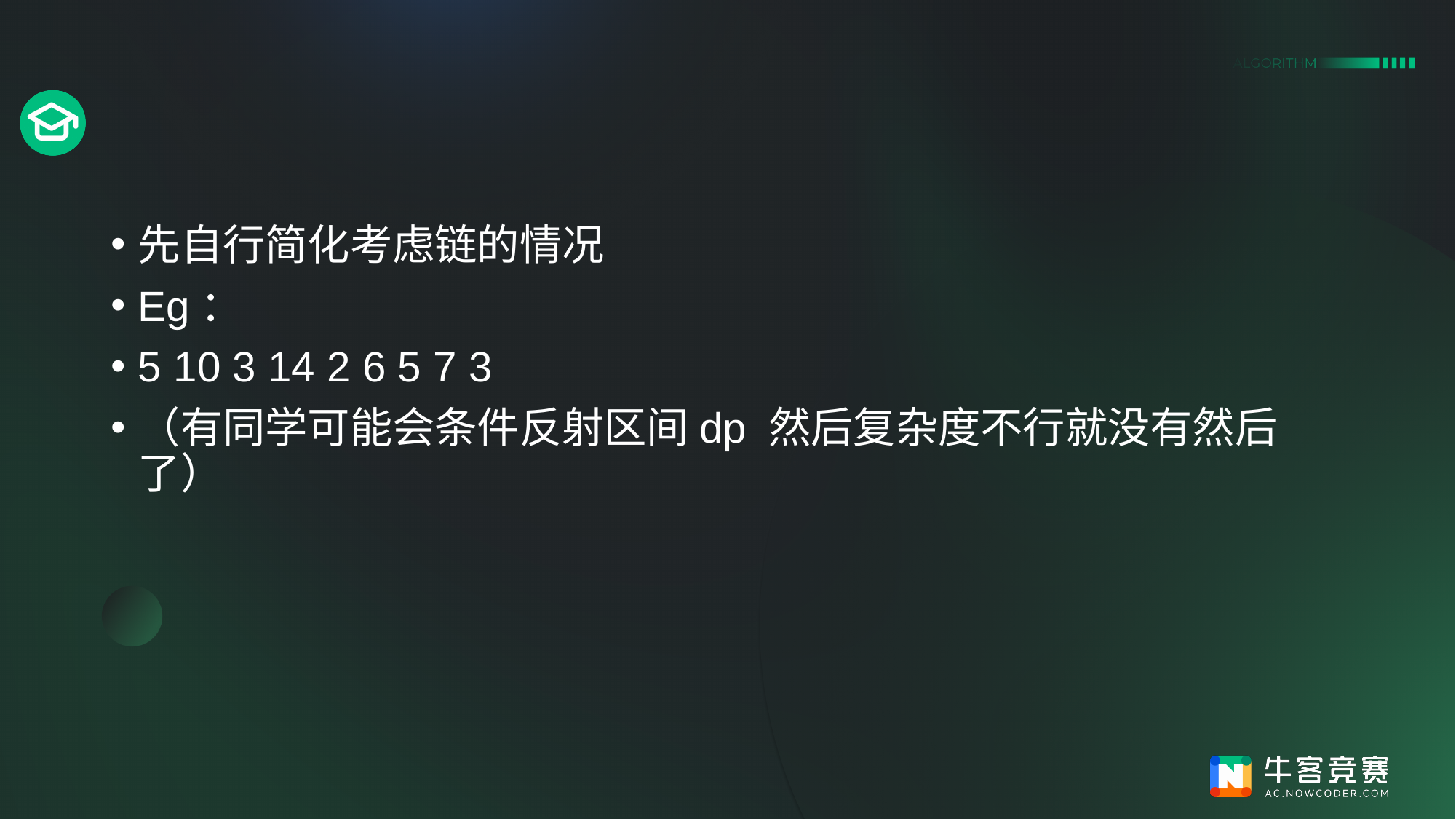

#
先自行简化考虑链的情况
Eg：
5 10 3 14 2 6 5 7 3
（有同学可能会条件反射区间dp 然后复杂度不行就没有然后了）